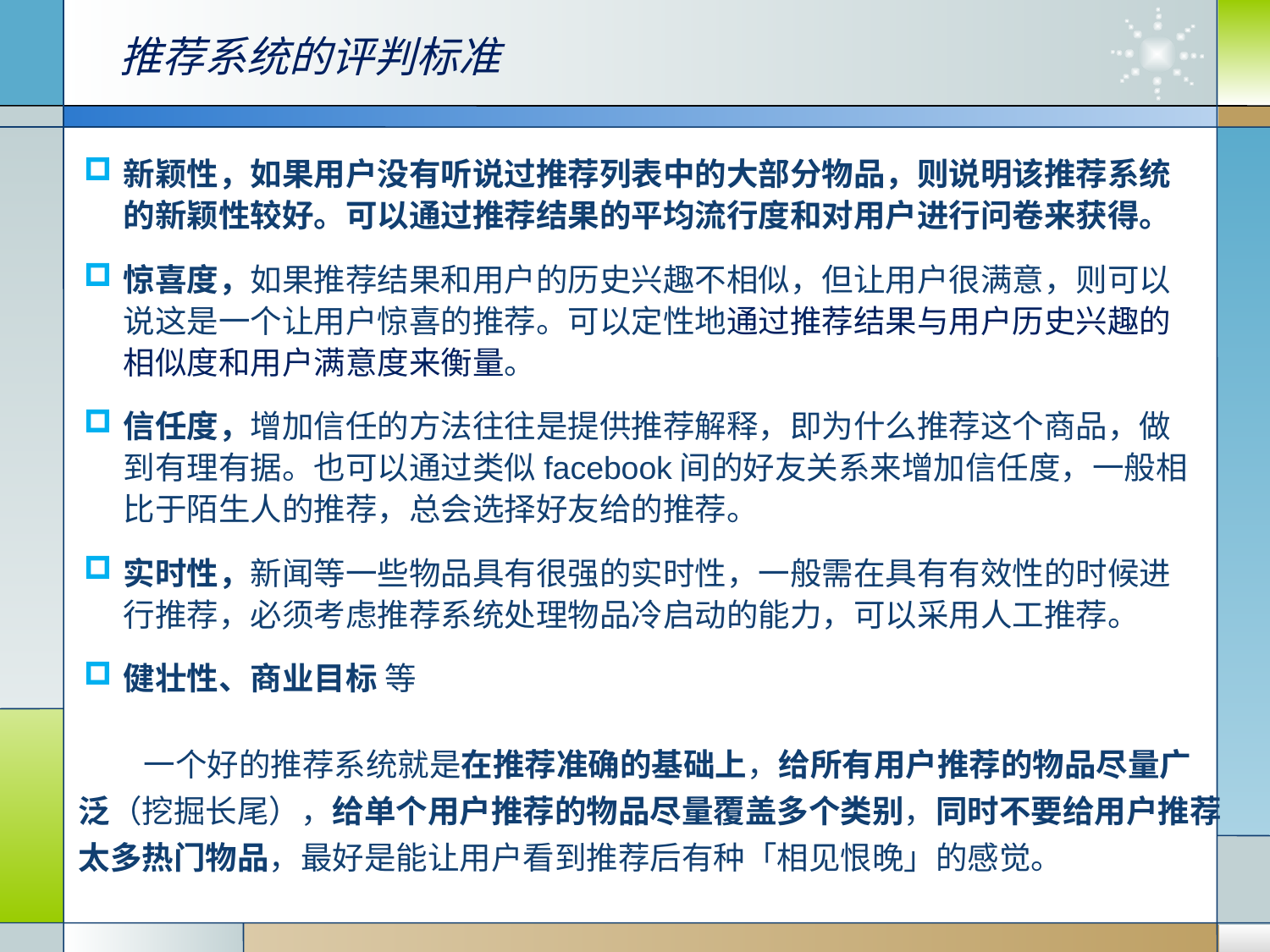

推荐系统的评判标准
新颖性，如果用户没有听说过推荐列表中的大部分物品，则说明该推荐系统的新颖性较好。可以通过推荐结果的平均流行度和对用户进行问卷来获得。
惊喜度，如果推荐结果和用户的历史兴趣不相似，但让用户很满意，则可以说这是一个让用户惊喜的推荐。可以定性地通过推荐结果与用户历史兴趣的相似度和用户满意度来衡量。
信任度，增加信任的方法往往是提供推荐解释，即为什么推荐这个商品，做到有理有据。也可以通过类似facebook间的好友关系来增加信任度，一般相比于陌生人的推荐，总会选择好友给的推荐。
实时性，新闻等一些物品具有很强的实时性，一般需在具有有效性的时候进行推荐，必须考虑推荐系统处理物品冷启动的能力，可以采用人工推荐。
健壮性、商业目标 等
        一个好的推荐系统就是在推荐准确的基础上，给所有用户推荐的物品尽量广泛（挖掘长尾），给单个用户推荐的物品尽量覆盖多个类别，同时不要给用户推荐太多热门物品，最好是能让用户看到推荐后有种「相见恨晚」的感觉。